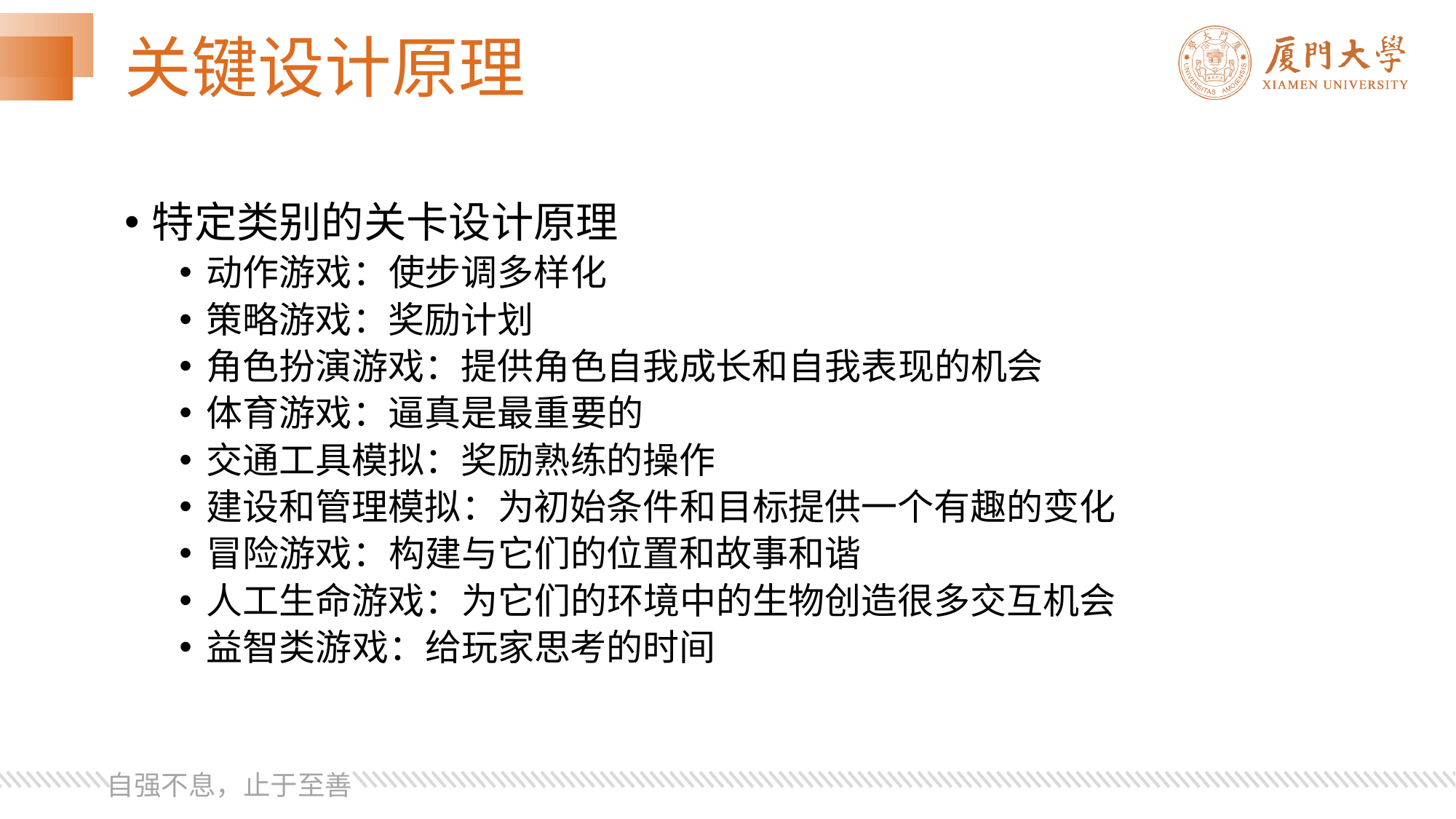

# 关键设计原理
特定类别的关卡设计原理
动作游戏：使步调多样化
策略游戏：奖励计划
角色扮演游戏：提供角色自我成长和自我表现的机会
体育游戏：逼真是最重要的
交通工具模拟：奖励熟练的操作
建设和管理模拟：为初始条件和目标提供一个有趣的变化
冒险游戏：构建与它们的位置和故事和谐
人工生命游戏：为它们的环境中的生物创造很多交互机会
益智类游戏：给玩家思考的时间